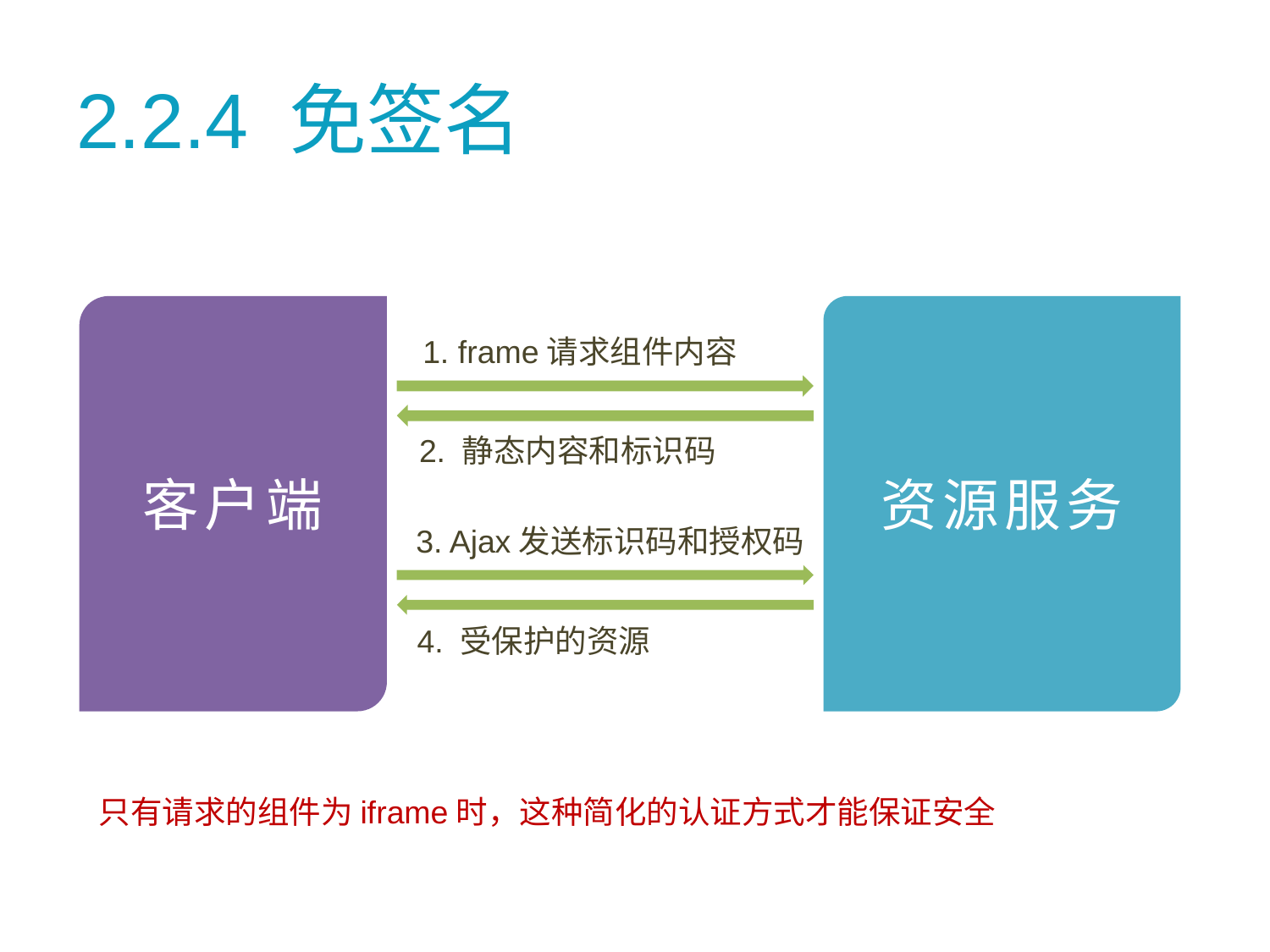

# 2.2.4 免签名
客户端
资源服务
1. frame请求组件内容

2. 静态内容和标识码
3. Ajax发送标识码和授权码

4. 受保护的资源
只有请求的组件为iframe时，这种简化的认证方式才能保证安全